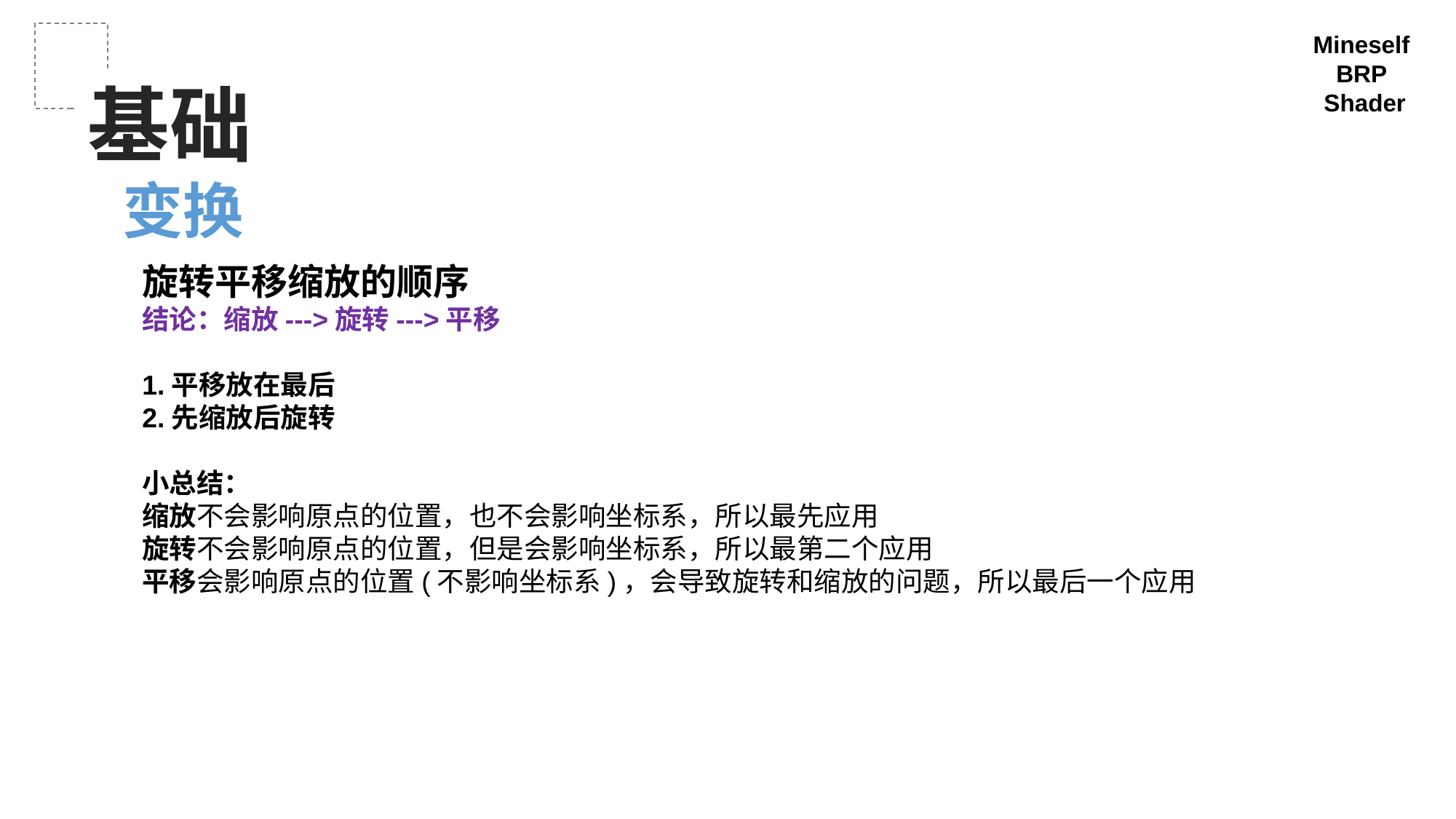

Mineself
BRP
Shader

基础
变换
旋转平移缩放的顺序
结论：缩放--->旋转--->平移

1.平移放在最后
2.先缩放后旋转

小总结：
缩放不会影响原点的位置，也不会影响坐标系，所以最先应用
旋转不会影响原点的位置，但是会影响坐标系，所以最第二个应用
平移会影响原点的位置(不影响坐标系)，会导致旋转和缩放的问题，所以最后一个应用